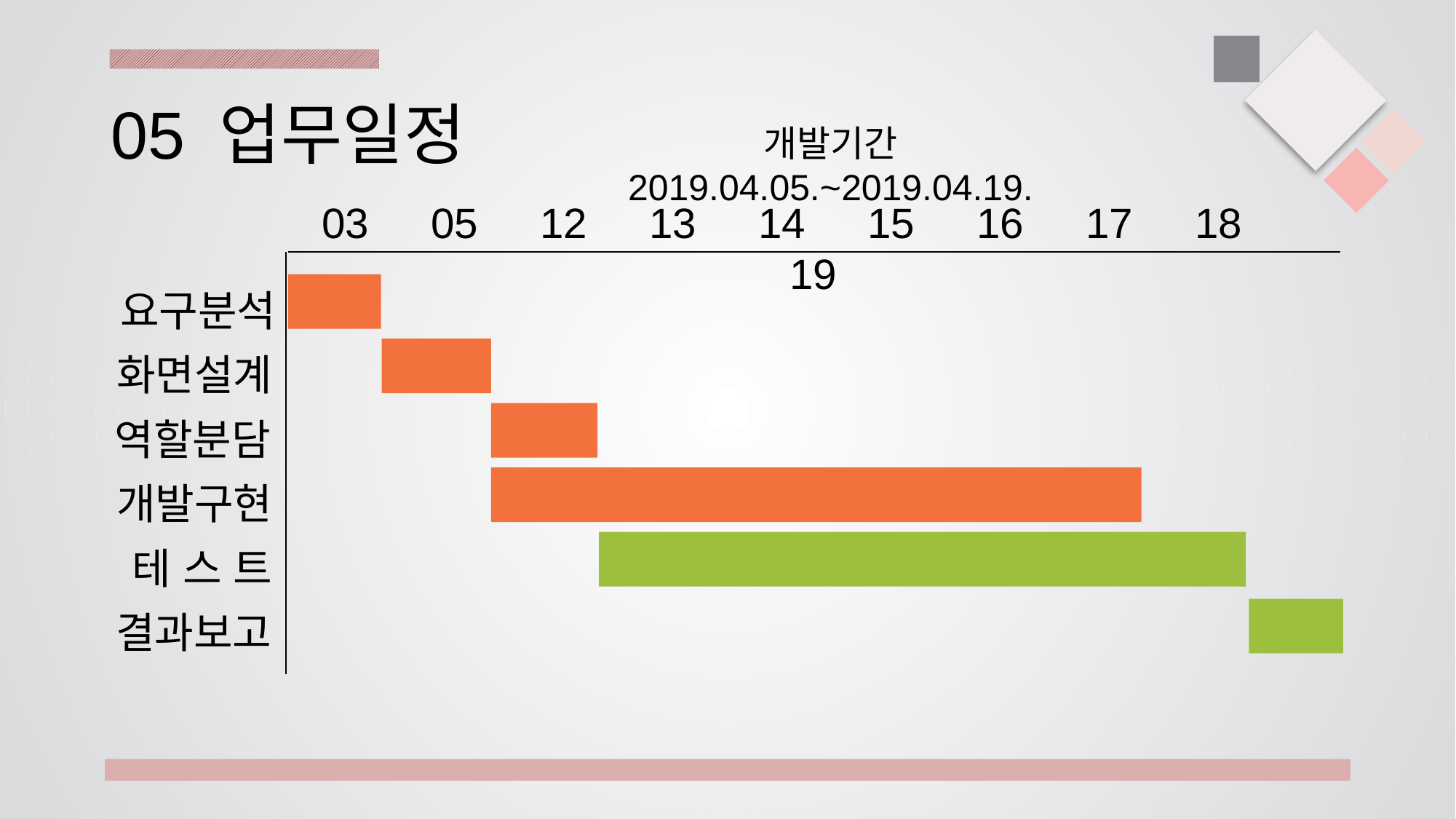

# 05 업무일정
개발기간 2019.04.05.~2019.04.19.
03	05	12	13	14	15	16	17	18	19

요구분석
화면설계
역할분담
개발구현
테 스 트
결과보고